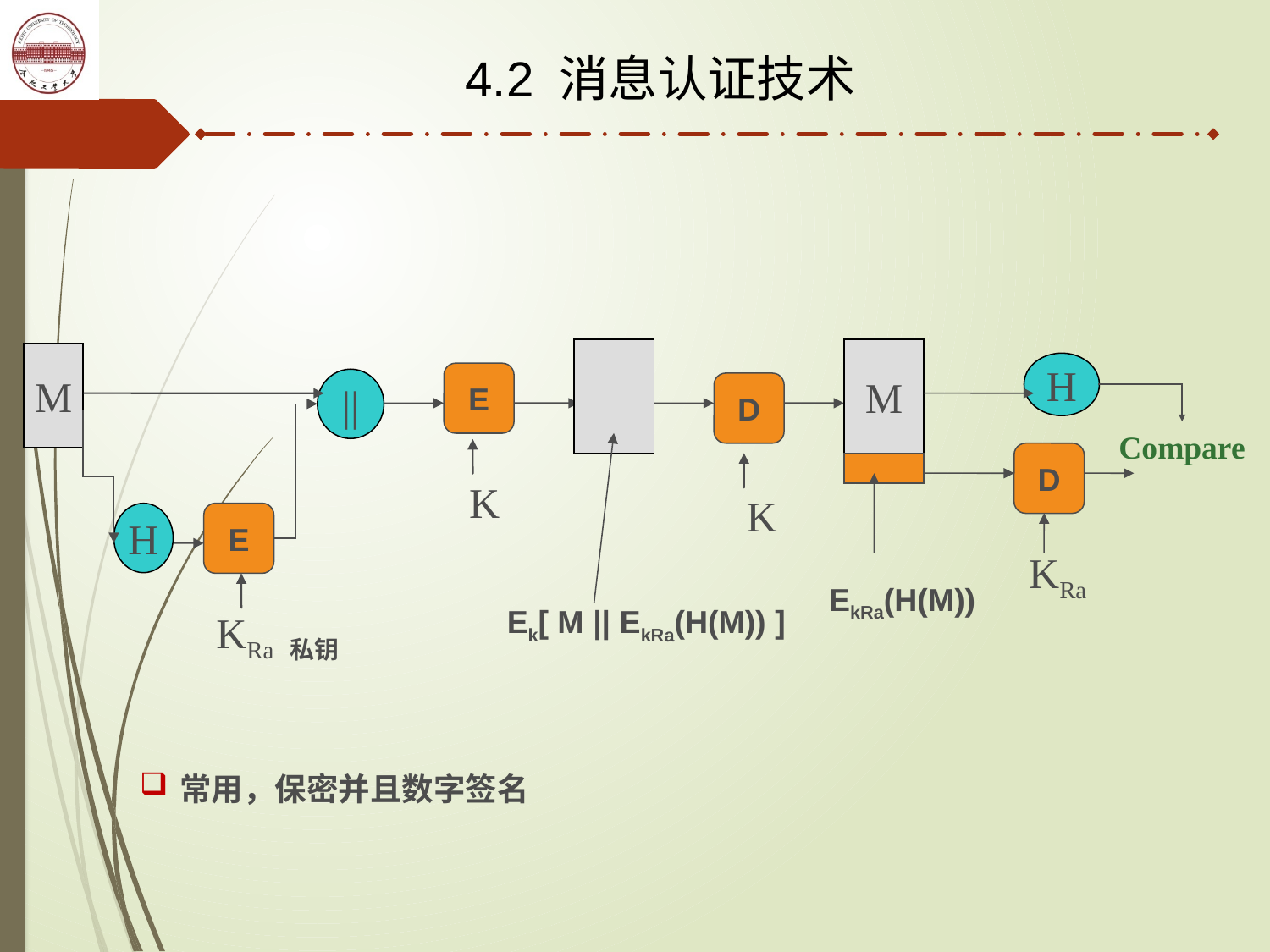

4.2 消息认证技术

M
M
H
E
||
D

Compare

D

K

K
H
E

KRa

EkRa(H(M))

Ek[ M || EkRa(H(M)) ]
KRa 私钥
常用，保密并且数字签名